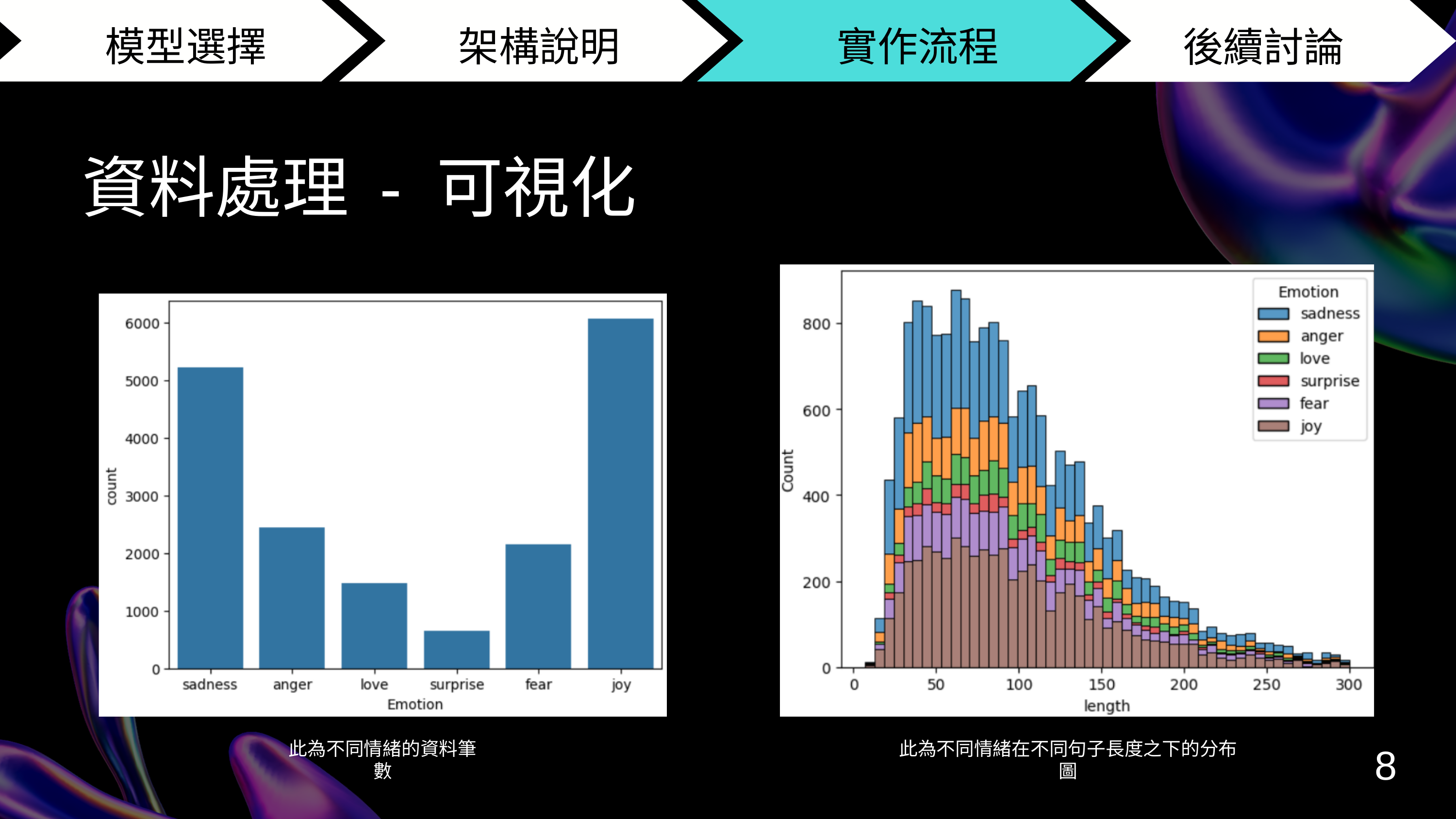

模型選擇

架構說明

 實作流程

結論

後續討論
資料處理 - 可視化

8
此為不同情緒的資料筆數
此為不同情緒在不同句子長度之下的分布圖